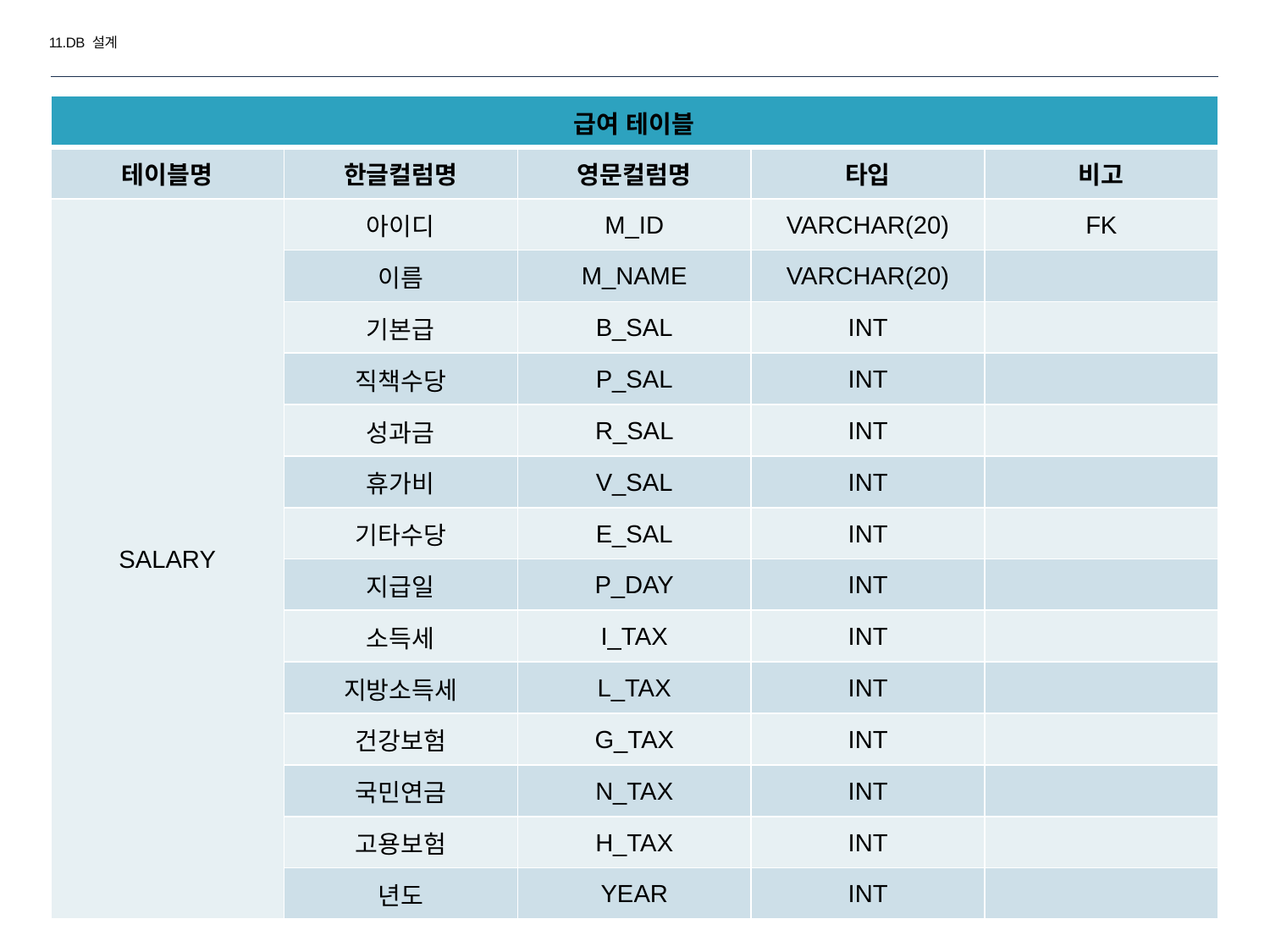

11.DB 설계
| 급여 테이블 |  |  |  |  |
| --- | --- | --- | --- | --- |
| 테이블명 | 한글컬럼명 | 영문컬럼명 | 타입 | 비고 |
| SALARY | 아이디 | M\_ID | VARCHAR(20) | FK |
|  | 이름 | M\_NAME | VARCHAR(20) |  |
|  | 기본급 | B\_SAL | INT |  |
|  | 직책수당 | P\_SAL | INT |  |
|  | 성과금 | R\_SAL | INT |  |
|  | 휴가비 | V\_SAL | INT |  |
|  | 기타수당 | E\_SAL | INT |  |
|  | 지급일 | P\_DAY | INT |  |
|  | 소득세 | I\_TAX | INT |  |
|  | 지방소득세 | L\_TAX | INT |  |
|  | 건강보험 | G\_TAX | INT |  |
|  | 국민연금 | N\_TAX | INT |  |
|  | 고용보험 | H\_TAX | INT |  |
|  | 년도 | YEAR | INT |  |